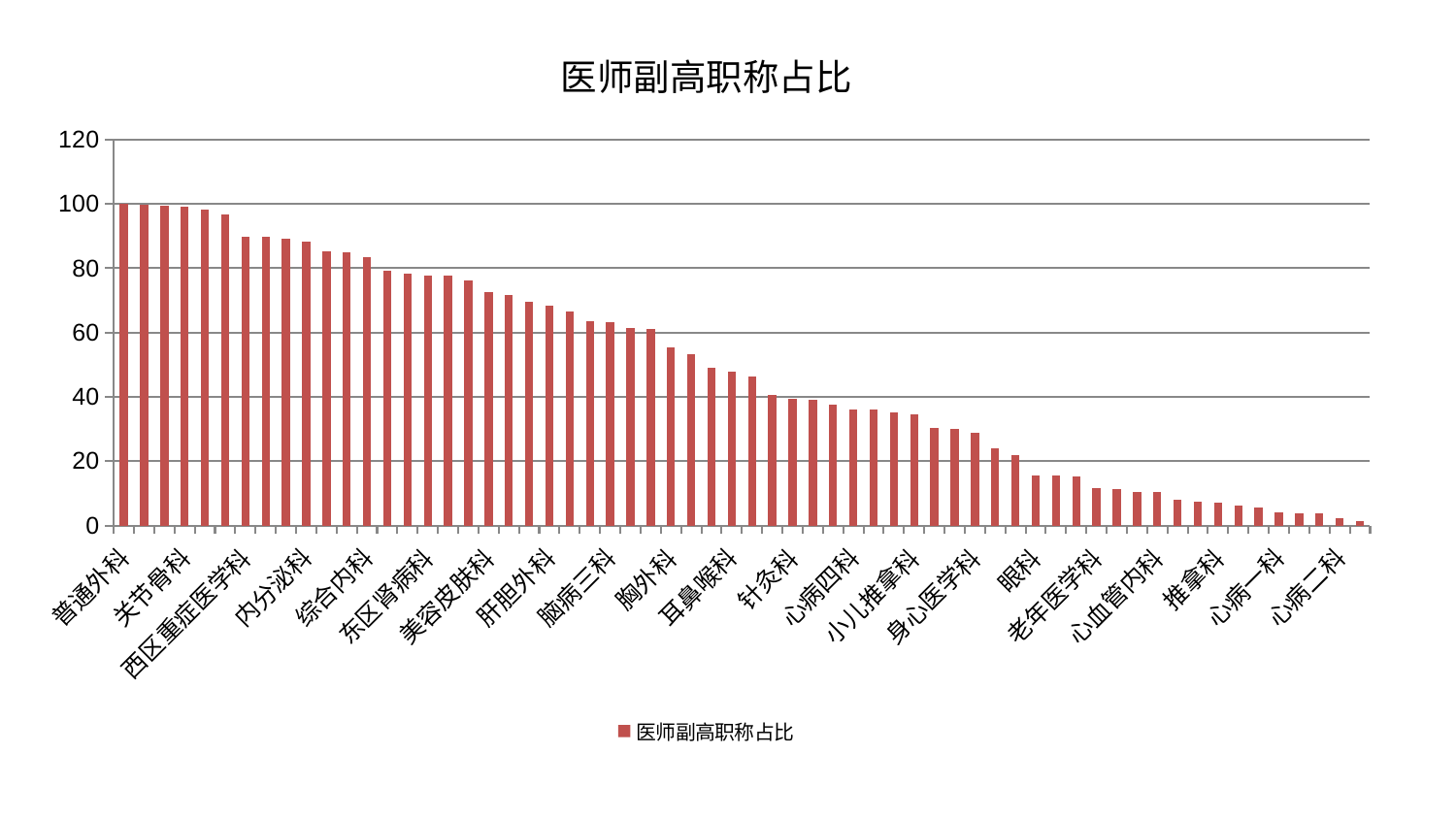

### Chart: 医师副高职称占比

| Category | 医师副高职称占比 |
|---|---|
| 普通外科 | 99.99999999999999 |
| 肝病科 | 99.77308828910985 |
| 中医经典科 | 99.37337035973191 |
| 关节骨科 | 99.1341080356369 |
| 妇科 | 98.37494479510515 |
| 风湿病科 | 96.73036639057462 |
| 西区重症医学科 | 89.78851196659818 |
| 口腔科 | 89.6527218362201 |
| 妇二科 | 89.25007153109348 |
| 内分泌科 | 88.14167482510578 |
| 脑病二科 | 85.14164740860117 |
| 肾脏内科 | 84.99010680635953 |
| 综合内科 | 83.41799655140142 |
| 皮肤科 | 79.26378741443362 |
| 东区重症医学科 | 78.31802143152713 |
| 东区肾病科 | 77.68475644054803 |
| 运动损伤骨科 | 77.58131945114005 |
| 康复科 | 76.22198712533829 |
| 美容皮肤科 | 72.46945907468054 |
| 泌尿外科 | 71.72475175234558 |
| 血液科 | 69.4424746278701 |
| 肝胆外科 | 68.44058150871737 |
| 小儿骨科 | 66.4518238922402 |
| 脑病一科 | 63.61190776009973 |
| 脑病三科 | 63.13390244476106 |
| 肿瘤内科 | 61.30832589629494 |
| 产科 | 61.177046440633426 |
| 胸外科 | 55.34629597744689 |
| 脾胃病科 | 53.36194335946618 |
| 创伤骨科 | 49.046199434333055 |
| 耳鼻喉科 | 47.80681532821064 |
| 医院 | 46.4754294052439 |
| 显微骨科 | 40.73005641088121 |
| 针灸科 | 39.34285433483307 |
| 周围血管科 | 38.978005580605 |
| 男科 | 37.51196611033647 |
| 心病四科 | 36.06841822901277 |
| 脊柱骨科 | 35.967539061826756 |
| 重症医学科 | 35.05090497609439 |
| 小儿推拿科 | 34.471586753106486 |
| 治未病中心 | 30.186065284618586 |
| 儿科 | 30.017278839374978 |
| 身心医学科 | 28.888286858817967 |
| 肛肠科 | 23.908414950923206 |
| 中医外治中心 | 21.997308133734652 |
| 眼科 | 15.524171402065987 |
| 微创骨科 | 15.406620028289007 |
| 消化内科 | 15.205506718215975 |
| 老年医学科 | 11.717791786521842 |
| 呼吸内科 | 11.429670701378974 |
| 骨科 | 10.525350376627761 |
| 心血管内科 | 10.47476361479943 |
| 心病三科 | 7.976328462603577 |
| 神经外科 | 7.302503945726329 |
| 推拿科 | 7.148251437219401 |
| 脾胃科消化科合并 | 6.332770232123514 |
| 乳腺甲状腺外科 | 5.65882076107127 |
| 心病一科 | 4.060809812150854 |
| 肾病科 | 3.659881665752784 |
| 妇科妇二科合并 | 3.633134331185767 |
| 心病二科 | 2.218981770040906 |
| 神经内科 | 1.477326777130283 |
180